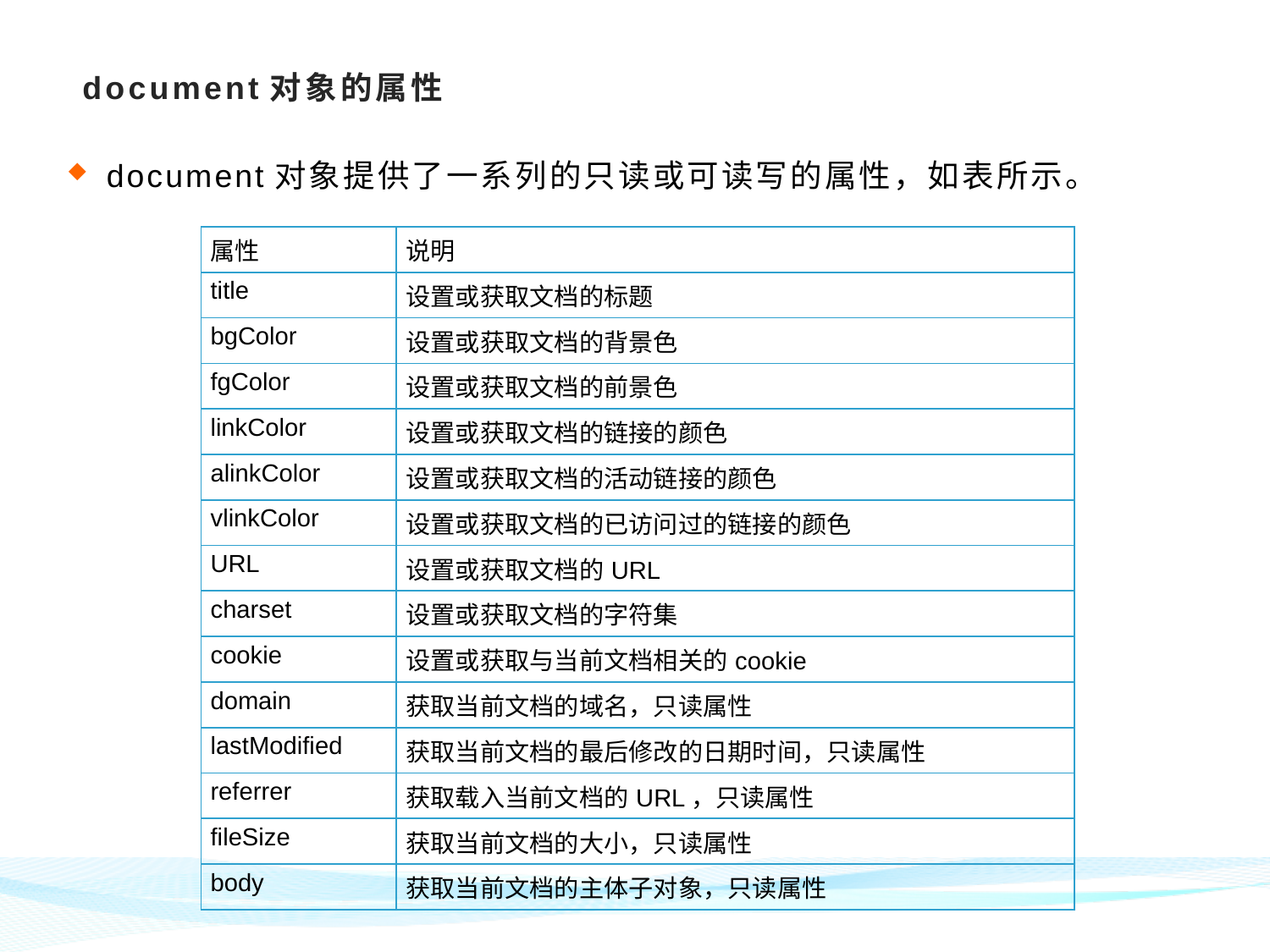

# document对象的属性
document对象提供了一系列的只读或可读写的属性，如表所示。
| 属性 | 说明 |
| --- | --- |
| title | 设置或获取文档的标题 |
| bgColor | 设置或获取文档的背景色 |
| fgColor | 设置或获取文档的前景色 |
| linkColor | 设置或获取文档的链接的颜色 |
| alinkColor | 设置或获取文档的活动链接的颜色 |
| vlinkColor | 设置或获取文档的已访问过的链接的颜色 |
| URL | 设置或获取文档的URL |
| charset | 设置或获取文档的字符集 |
| cookie | 设置或获取与当前文档相关的cookie |
| domain | 获取当前文档的域名，只读属性 |
| lastModified | 获取当前文档的最后修改的日期时间，只读属性 |
| referrer | 获取载入当前文档的URL，只读属性 |
| fileSize | 获取当前文档的大小，只读属性 |
| body | 获取当前文档的主体子对象，只读属性 |
102